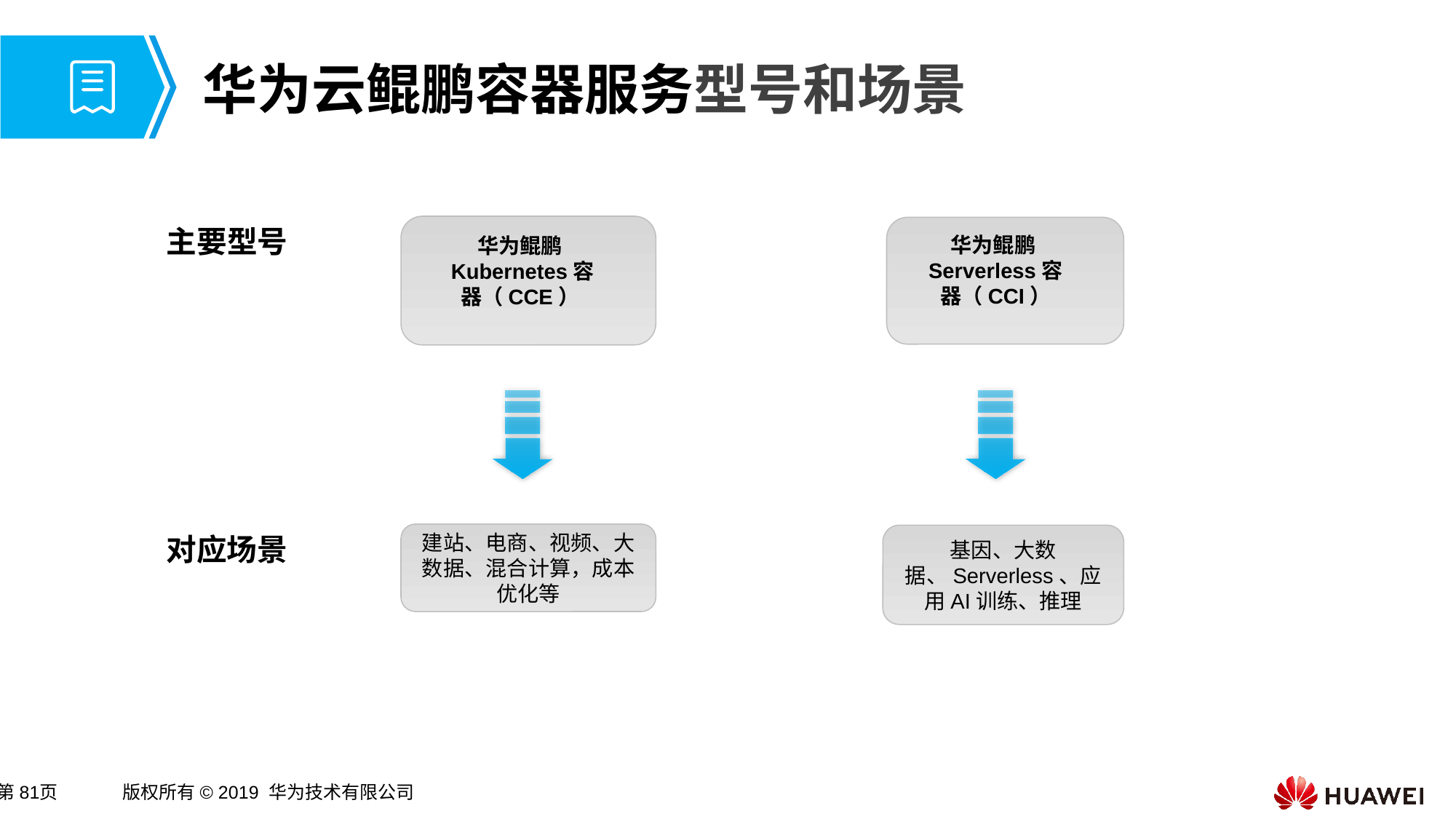

# 华为云鲲鹏容器服务型号和场景

主要型号

华为鲲鹏Serverless容器（CCI）
华为鲲鹏Kubernetes容器（CCE）

建站、电商、视频、大数据、混合计算，成本优化等
对应场景
基因、大数据、Serverless、应用AI训练、推理